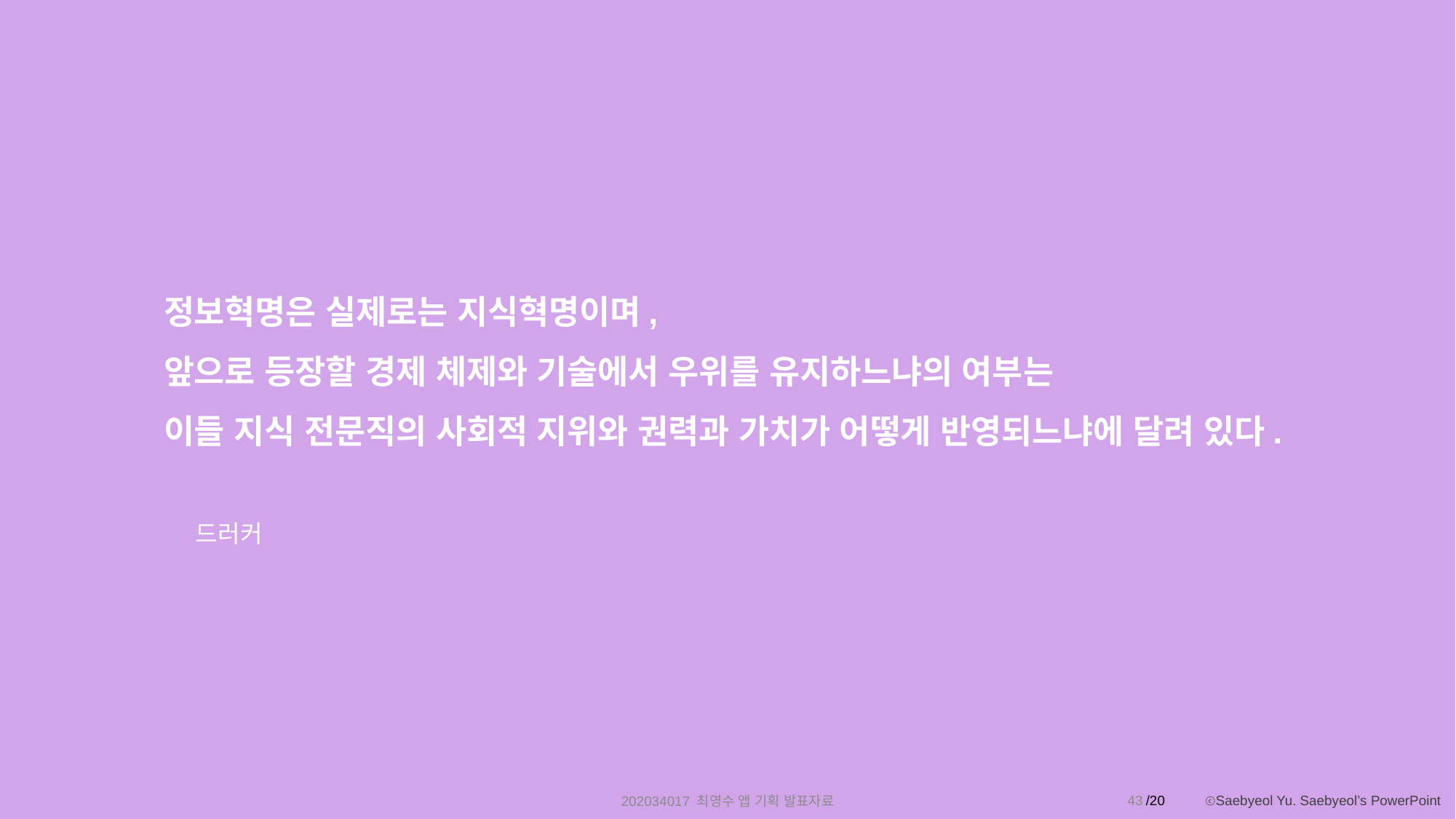

정보혁명은 실제로는 지식혁명이며,
앞으로 등장할 경제 체제와 기술에서 우위를 유지하느냐의 여부는
이들 지식 전문직의 사회적 지위와 권력과 가치가 어떻게 반영되느냐에 달려 있다.
드러커
43
202034017 최영수 앱 기획 발표자료